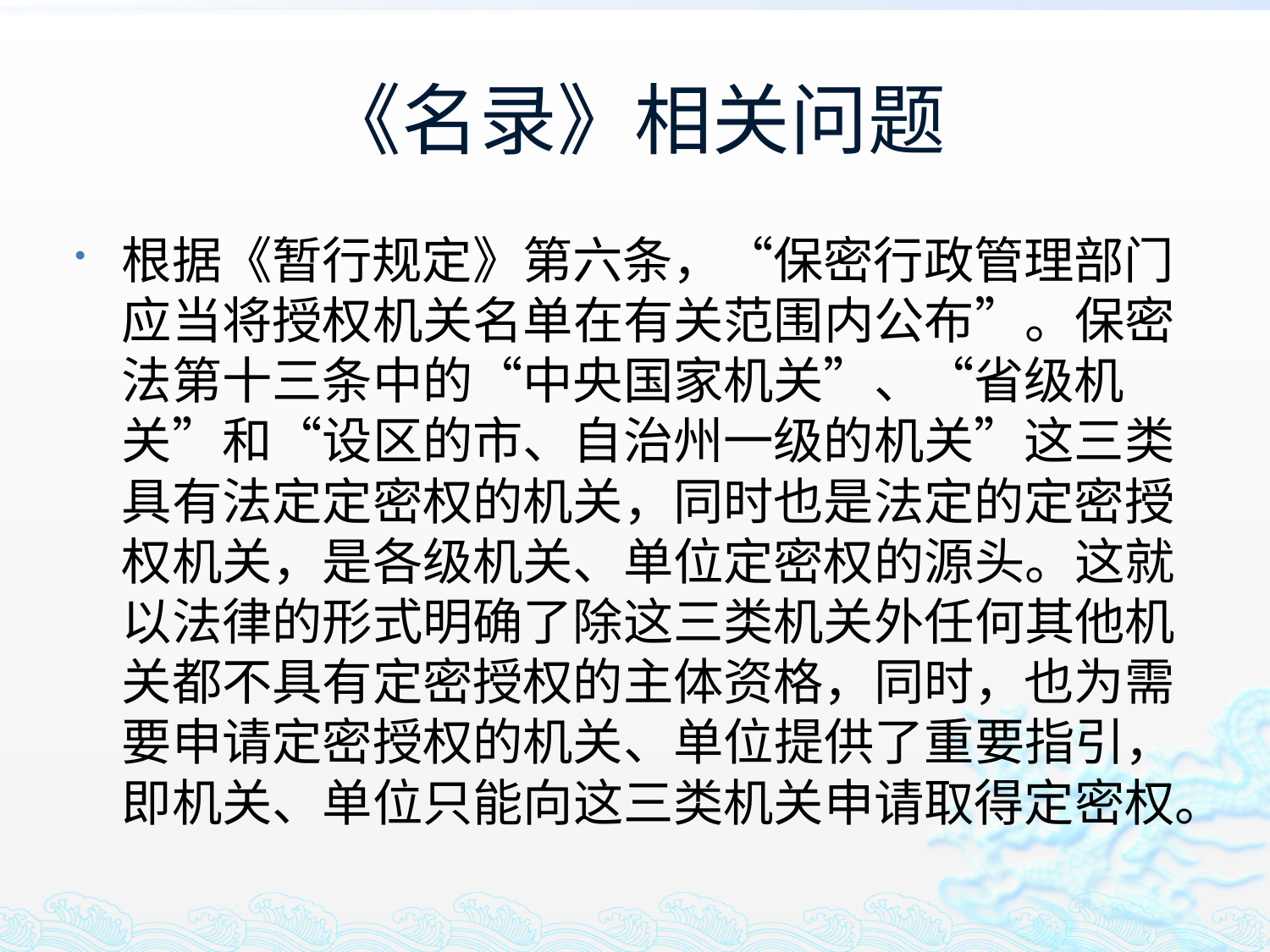

# 《名录》相关问题
根据《暂行规定》第六条，“保密行政管理部门应当将授权机关名单在有关范围内公布”。保密法第十三条中的“中央国家机关”、“省级机关”和“设区的市、自治州一级的机关”这三类具有法定定密权的机关，同时也是法定的定密授权机关，是各级机关、单位定密权的源头。这就以法律的形式明确了除这三类机关外任何其他机关都不具有定密授权的主体资格，同时，也为需要申请定密授权的机关、单位提供了重要指引，即机关、单位只能向这三类机关申请取得定密权。